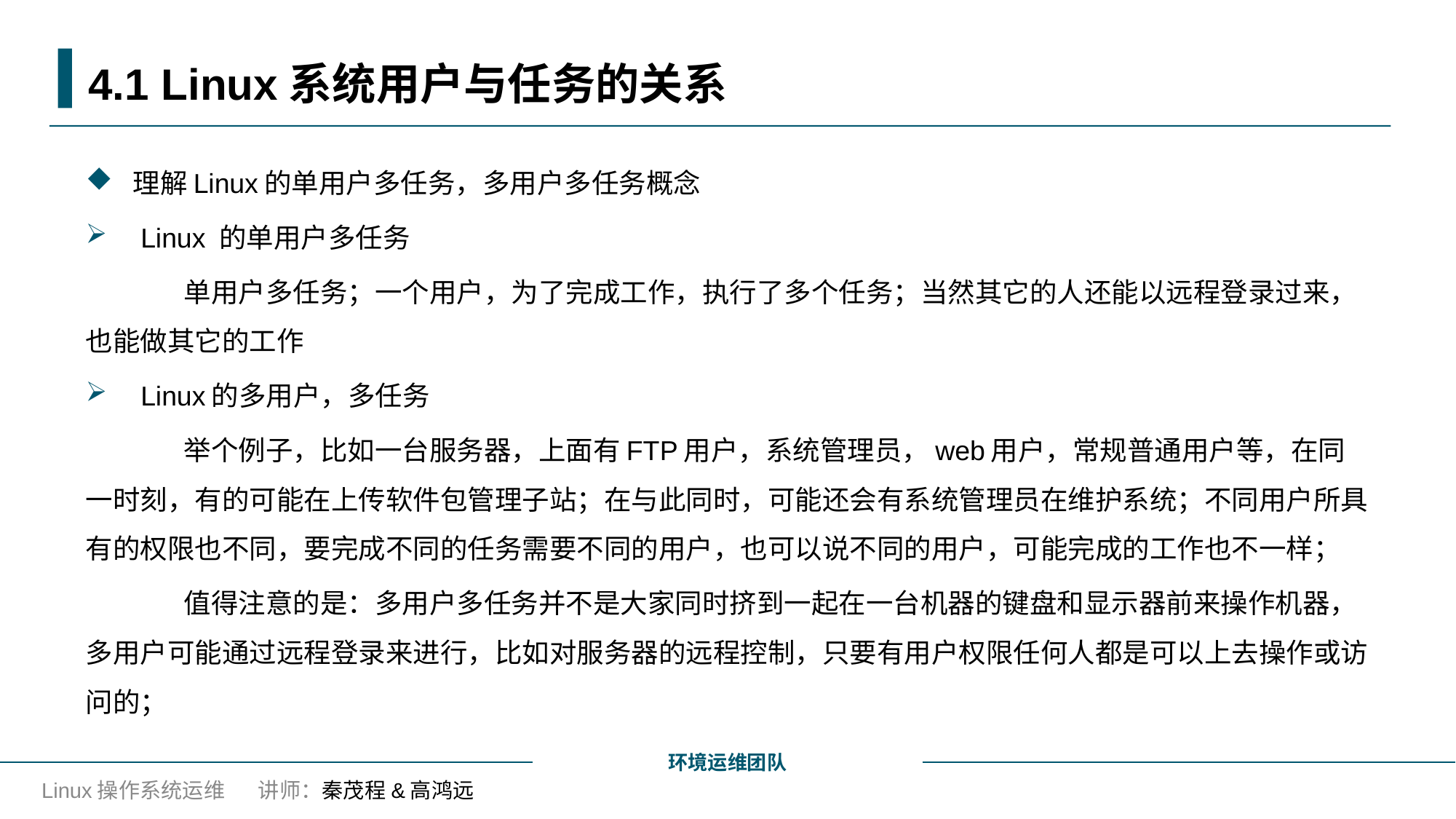

# 4.1 Linux系统用户与任务的关系
理解Linux的单用户多任务，多用户多任务概念
 Linux 的单用户多任务
	单用户多任务；一个用户，为了完成工作，执行了多个任务；当然其它的人还能以远程登录过来，也能做其它的工作
 Linux的多用户，多任务
	举个例子，比如一台服务器，上面有FTP用户，系统管理员，web用户，常规普通用户等，在同一时刻，有的可能在上传软件包管理子站；在与此同时，可能还会有系统管理员在维护系统；不同用户所具有的权限也不同，要完成不同的任务需要不同的用户，也可以说不同的用户，可能完成的工作也不一样；
	值得注意的是：多用户多任务并不是大家同时挤到一起在一台机器的键盘和显示器前来操作机器，多用户可能通过远程登录来进行，比如对服务器的远程控制，只要有用户权限任何人都是可以上去操作或访问的；